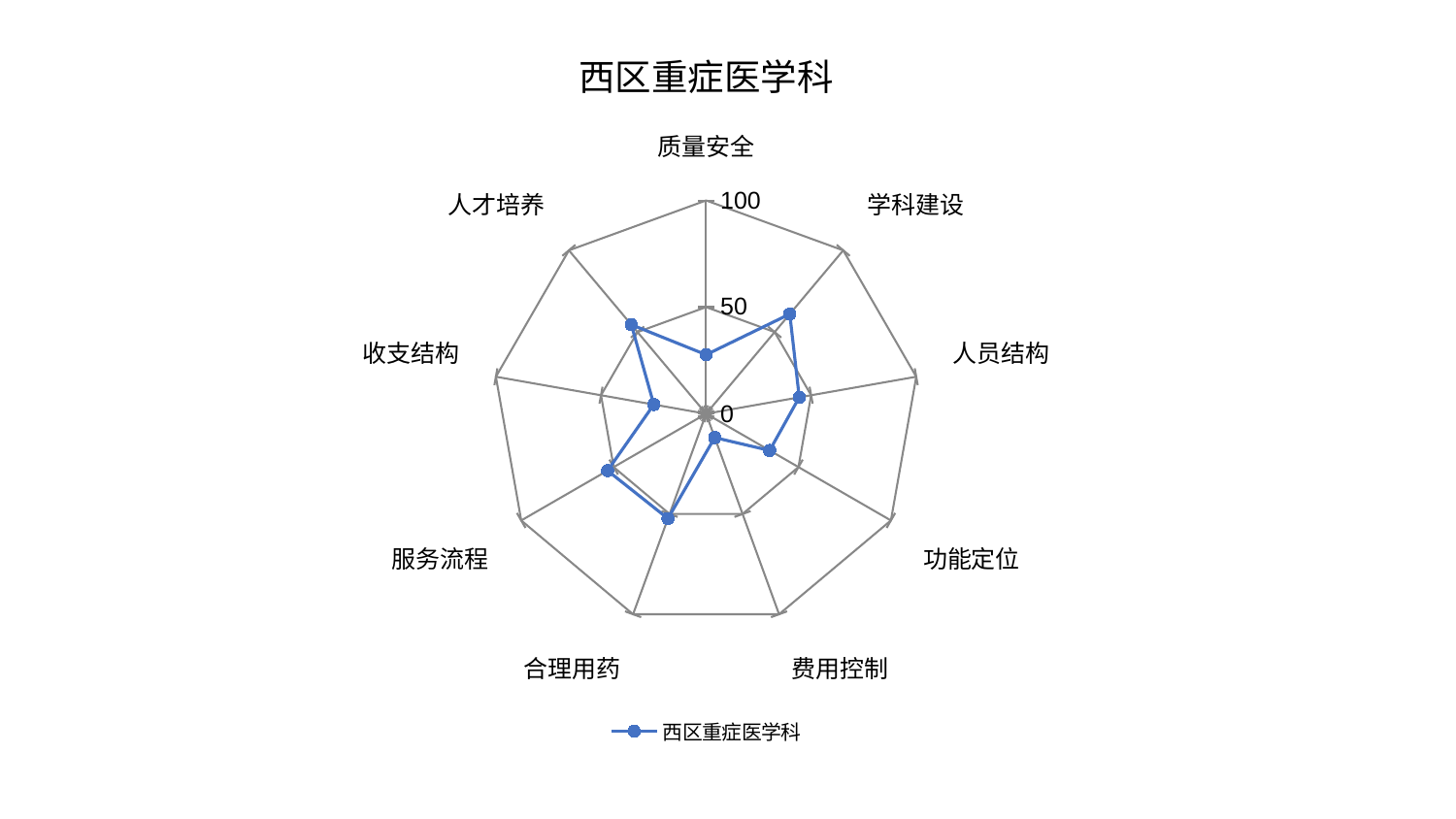

### Chart: 西区重症医学科

| Category | 西区重症医学科 |
|---|---|
| 质量安全 | 27.679305671312534 |
| 学科建设 | 61.02884974198605 |
| 人员结构 | 44.33904072687765 |
| 功能定位 | 34.41523781243281 |
| 费用控制 | 11.89245624952706 |
| 合理用药 | 52.267178547215565 |
| 服务流程 | 53.305734440998926 |
| 收支结构 | 24.883273205339194 |
| 人才培养 | 54.49984298530453 |
85